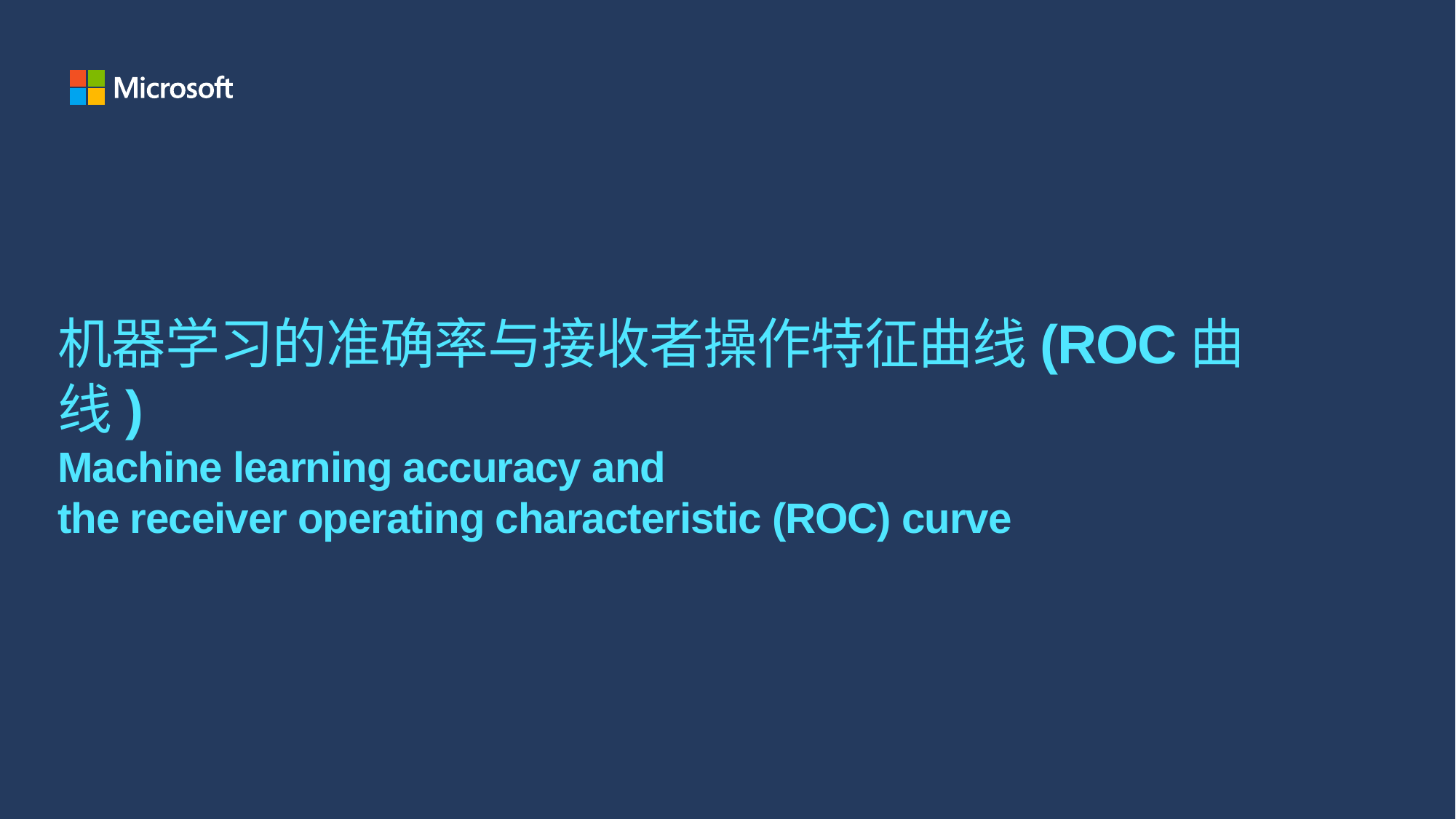

# 机器学习的准确率与接收者操作特征曲线(ROC曲线) Machine learning accuracy and the receiver operating characteristic (ROC) curve